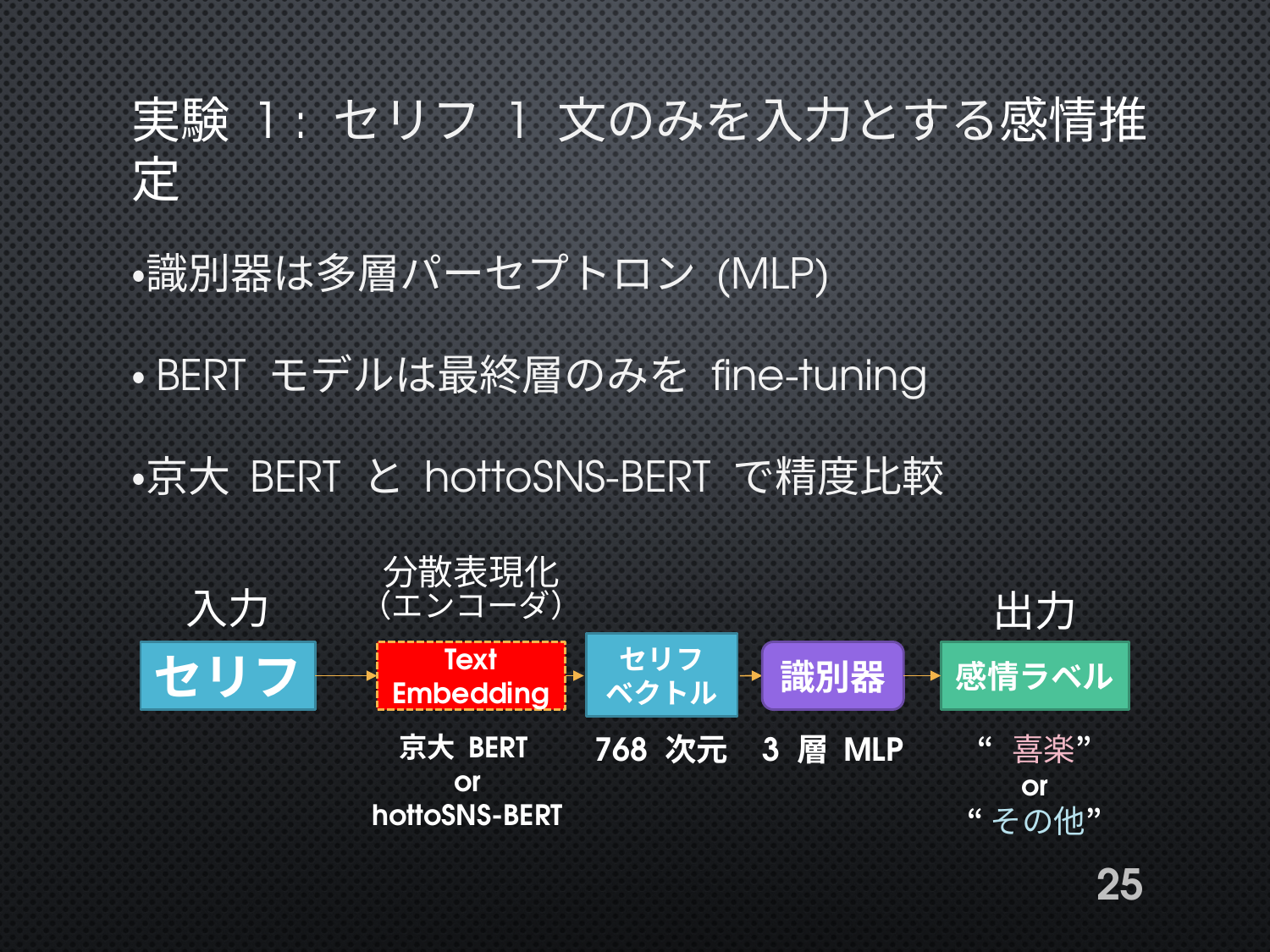

# 実験 1 : セリフ 1 文のみを入力とする感情推定
・識別器は多層パーセプトロン (MLP)

・BERT モデルは最終層のみを fine-tuning

・京大 BERT と hottoSNS-BERT で精度比較
分散表現化
入力
出力
（エンコーダ）
セリフ
ベクトル
セリフ
Text
Embedding
感情ラベル
識別器
京大 BERT
or
hottoSNS-BERT
768 次元
3 層 MLP
“喜楽”
or
“その他”
25